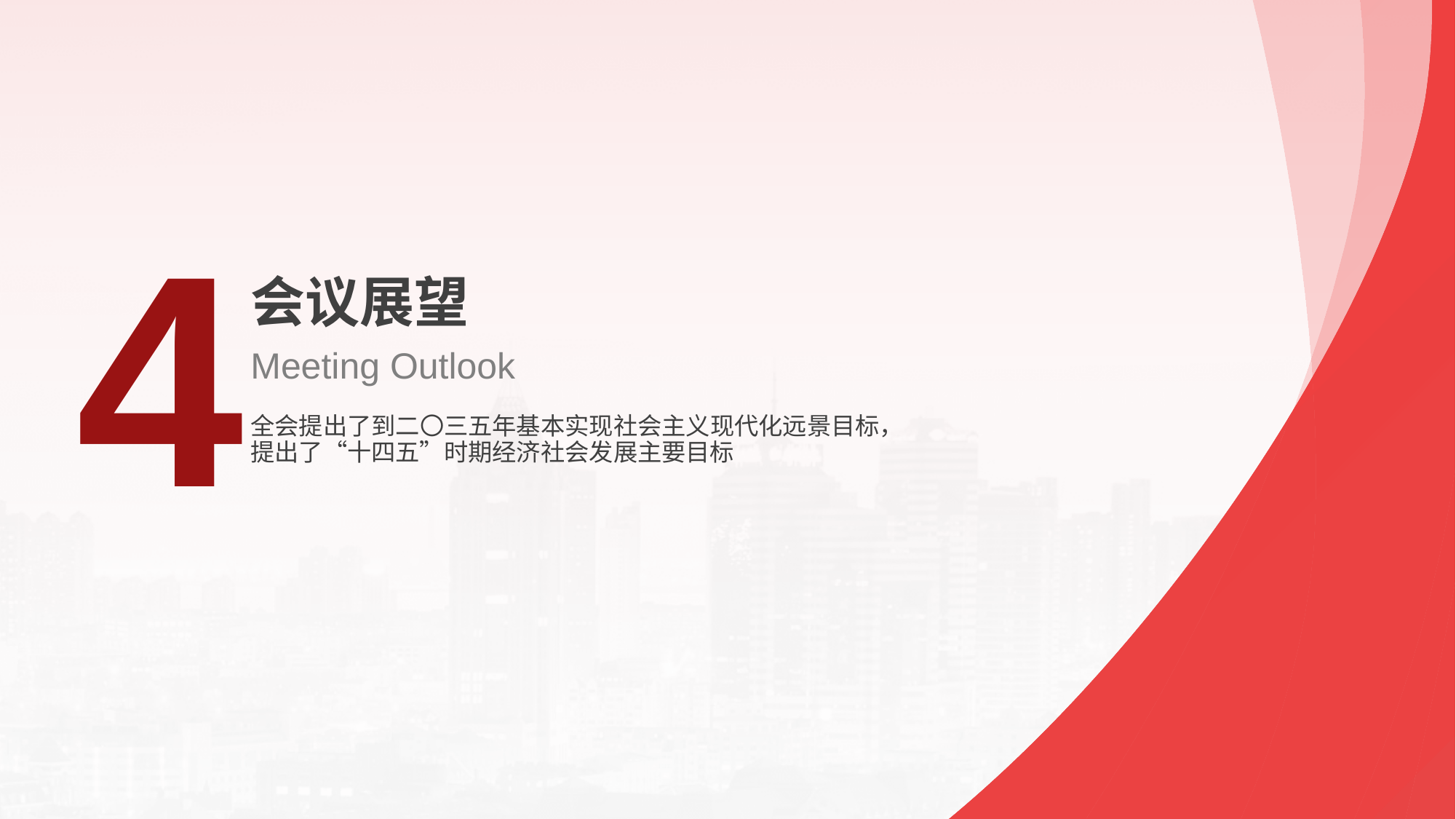

4
会议展望
Meeting Outlook
全会提出了到二〇三五年基本实现社会主义现代化远景目标，提出了“十四五”时期经济社会发展主要目标